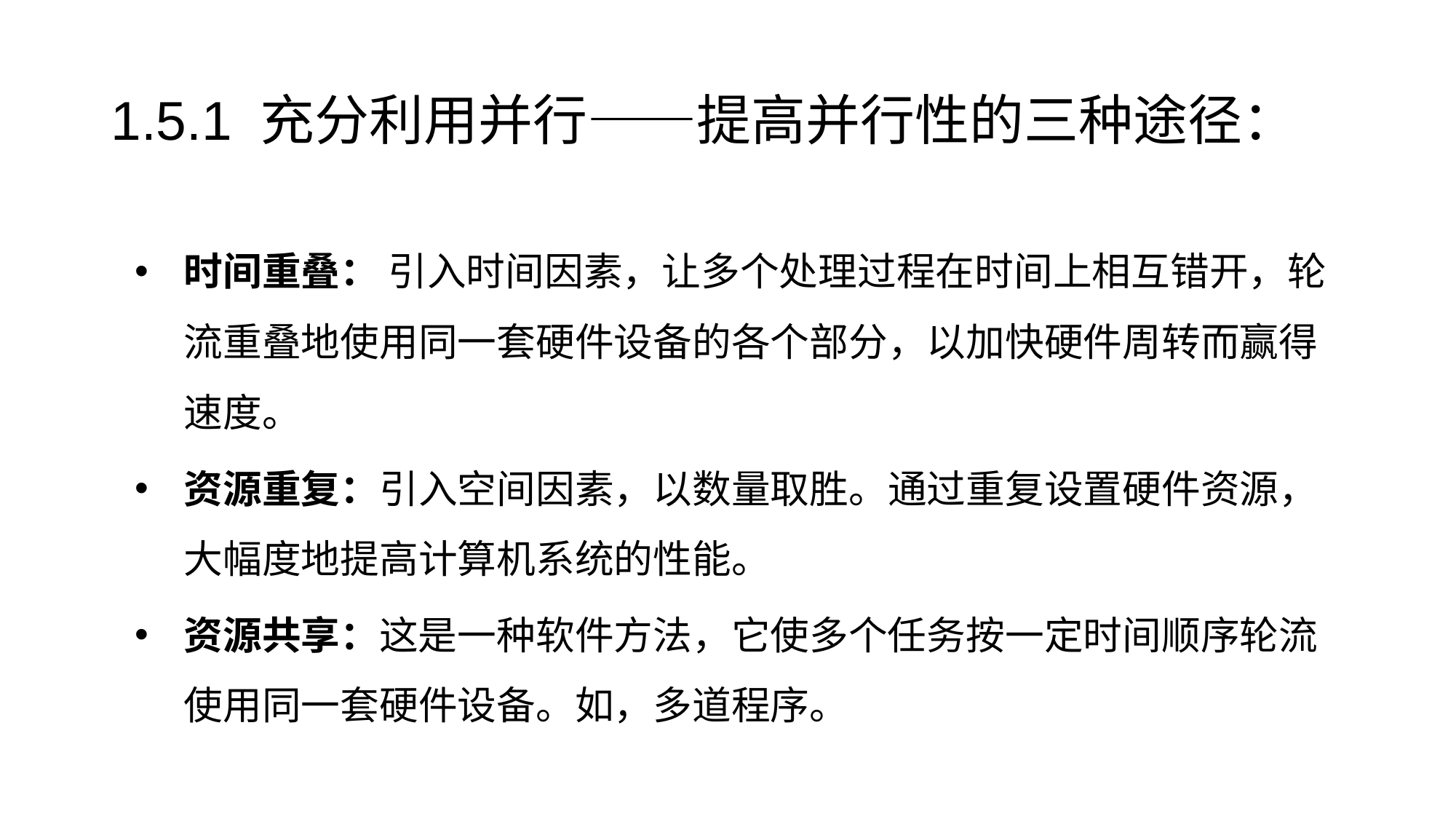

# 1.5.1 充分利用并行——提高并行性的三种途径：
时间重叠： 引入时间因素，让多个处理过程在时间上相互错开，轮流重叠地使用同一套硬件设备的各个部分，以加快硬件周转而赢得速度。
资源重复：引入空间因素，以数量取胜。通过重复设置硬件资源，大幅度地提高计算机系统的性能。
资源共享：这是一种软件方法，它使多个任务按一定时间顺序轮流使用同一套硬件设备。如，多道程序。